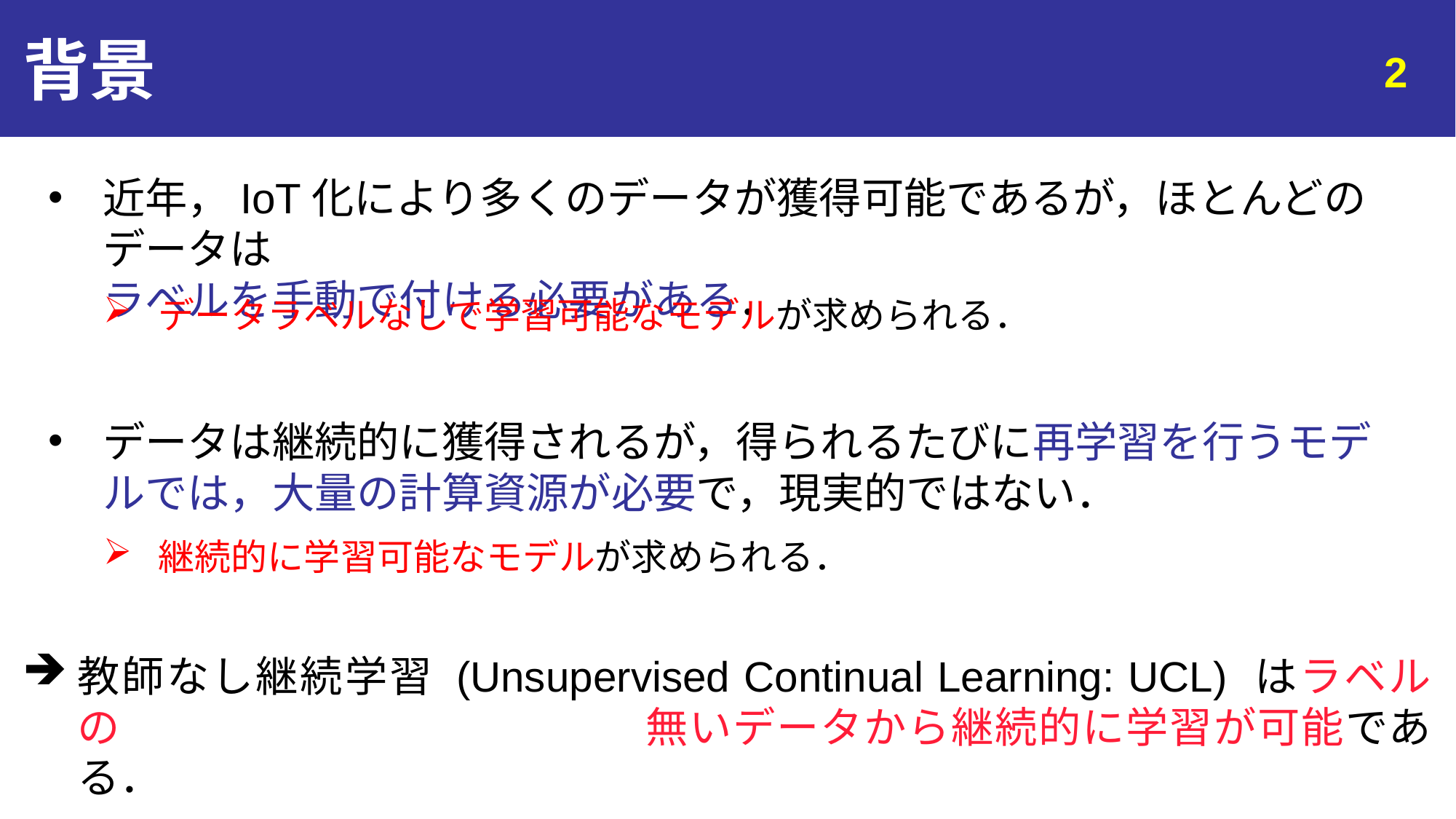

# 背景
2
近年，IoT化により多くのデータが獲得可能であるが，ほとんどのデータは
ラベルを手動で付ける必要がある．
データラベルなしで学習可能なモデルが求められる．

データは継続的に獲得されるが，得られるたびに再学習を行うモデルでは，大量の計算資源が必要で，現実的ではない．
継続的に学習可能なモデルが求められる．
教師なし継続学習 (Unsupervised Continual Learning: UCL) はラベルの　　　　　　　　　　　　無いデータから継続的に学習が可能である．